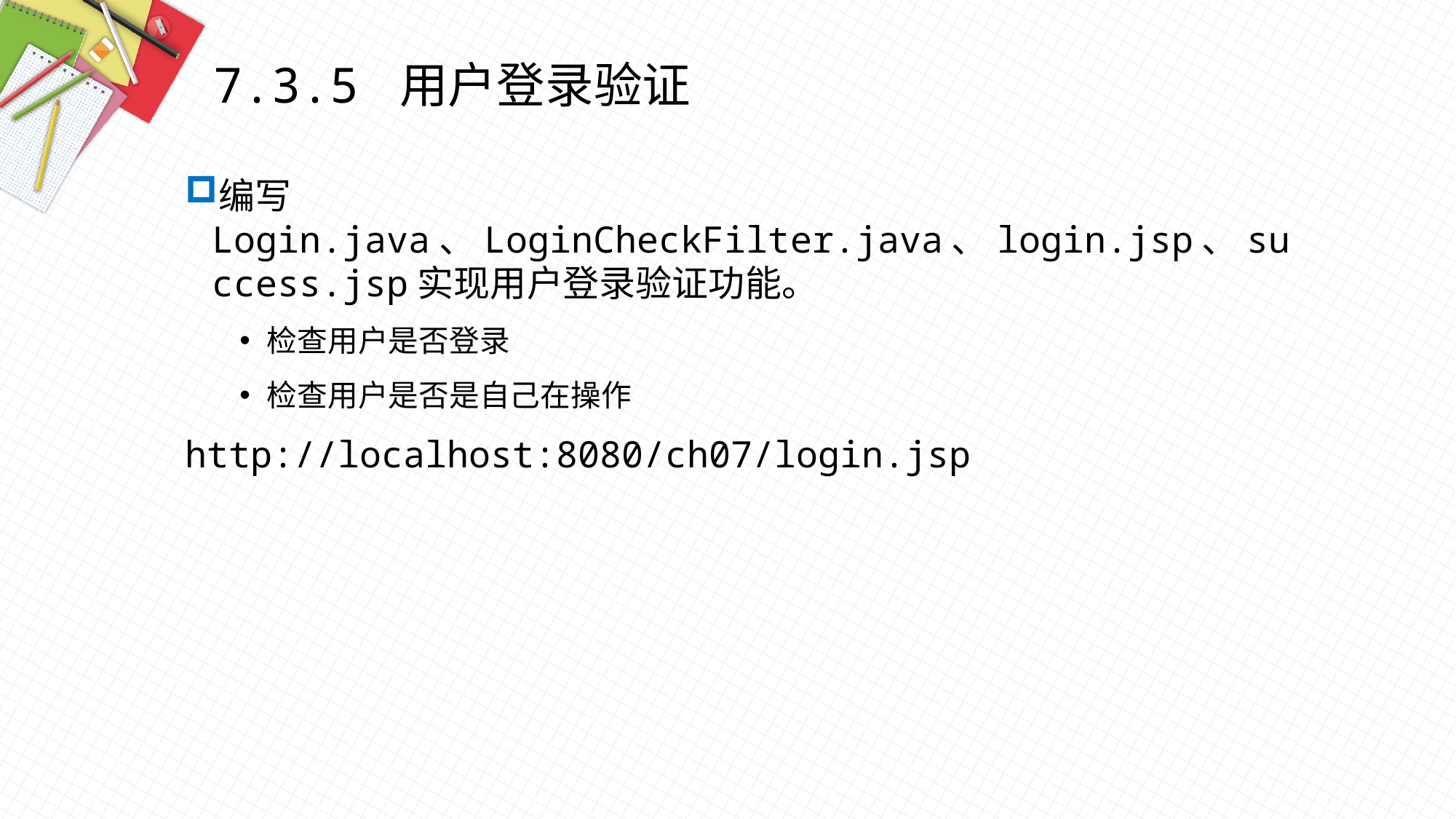

7.3.5 用户登录验证
编写Login.java、LoginCheckFilter.java、login.jsp、success.jsp实现用户登录验证功能。
检查用户是否登录
检查用户是否是自己在操作
http://localhost:8080/ch07/login.jsp